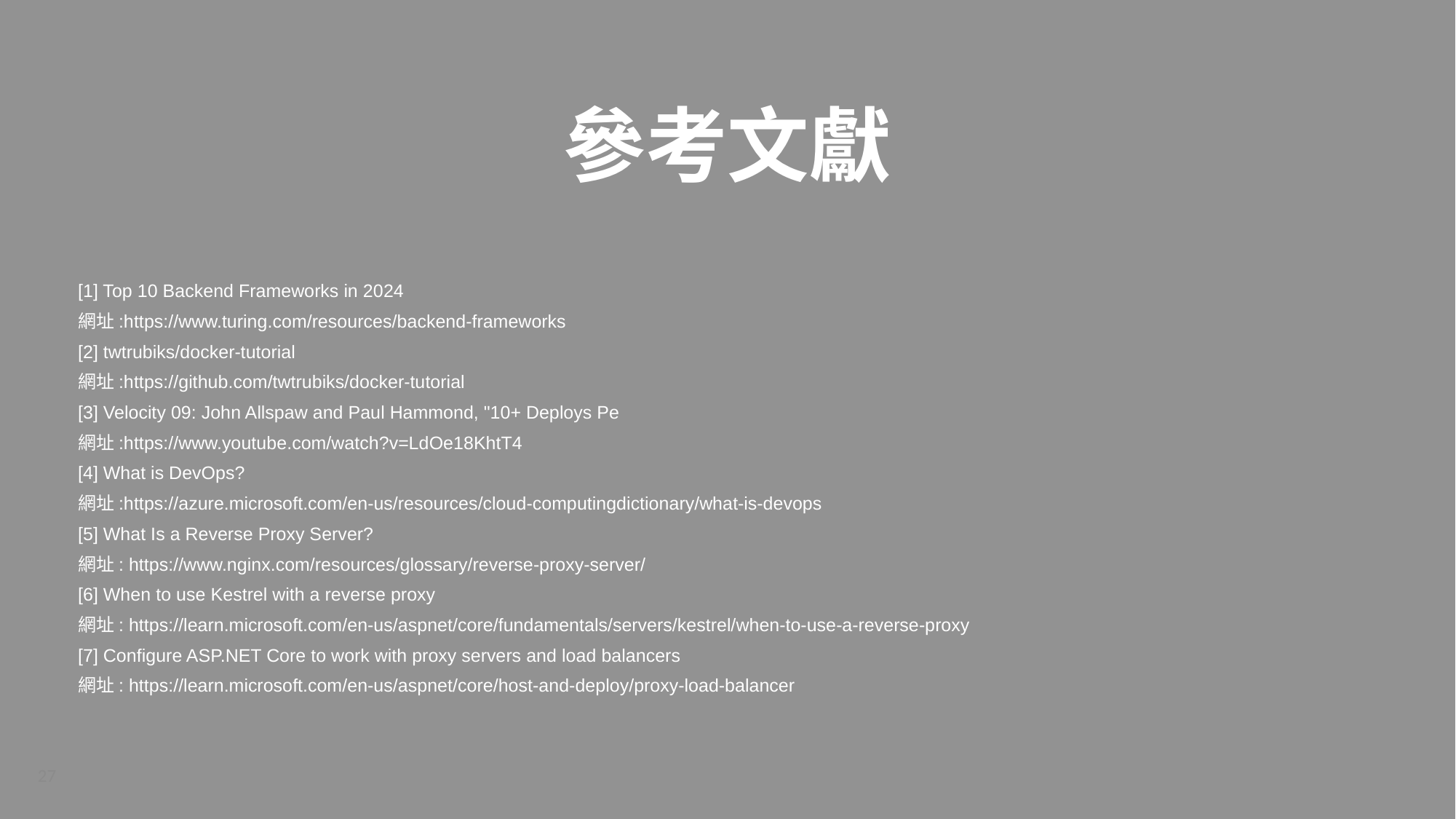

參考文獻
[1] Top 10 Backend Frameworks in 2024
網址:https://www.turing.com/resources/backend-frameworks
[2] twtrubiks/docker-tutorial
網址:https://github.com/twtrubiks/docker-tutorial
[3] Velocity 09: John Allspaw and Paul Hammond, "10+ Deploys Pe
網址:https://www.youtube.com/watch?v=LdOe18KhtT4
[4] What is DevOps?
網址:https://azure.microsoft.com/en-us/resources/cloud-computingdictionary/what-is-devops
[5] What Is a Reverse Proxy Server?
網址: https://www.nginx.com/resources/glossary/reverse-proxy-server/
[6] When to use Kestrel with a reverse proxy
網址: https://learn.microsoft.com/en-us/aspnet/core/fundamentals/servers/kestrel/when-to-use-a-reverse-proxy
[7] Configure ASP.NET Core to work with proxy servers and load balancers
網址: https://learn.microsoft.com/en-us/aspnet/core/host-and-deploy/proxy-load-balancer

27